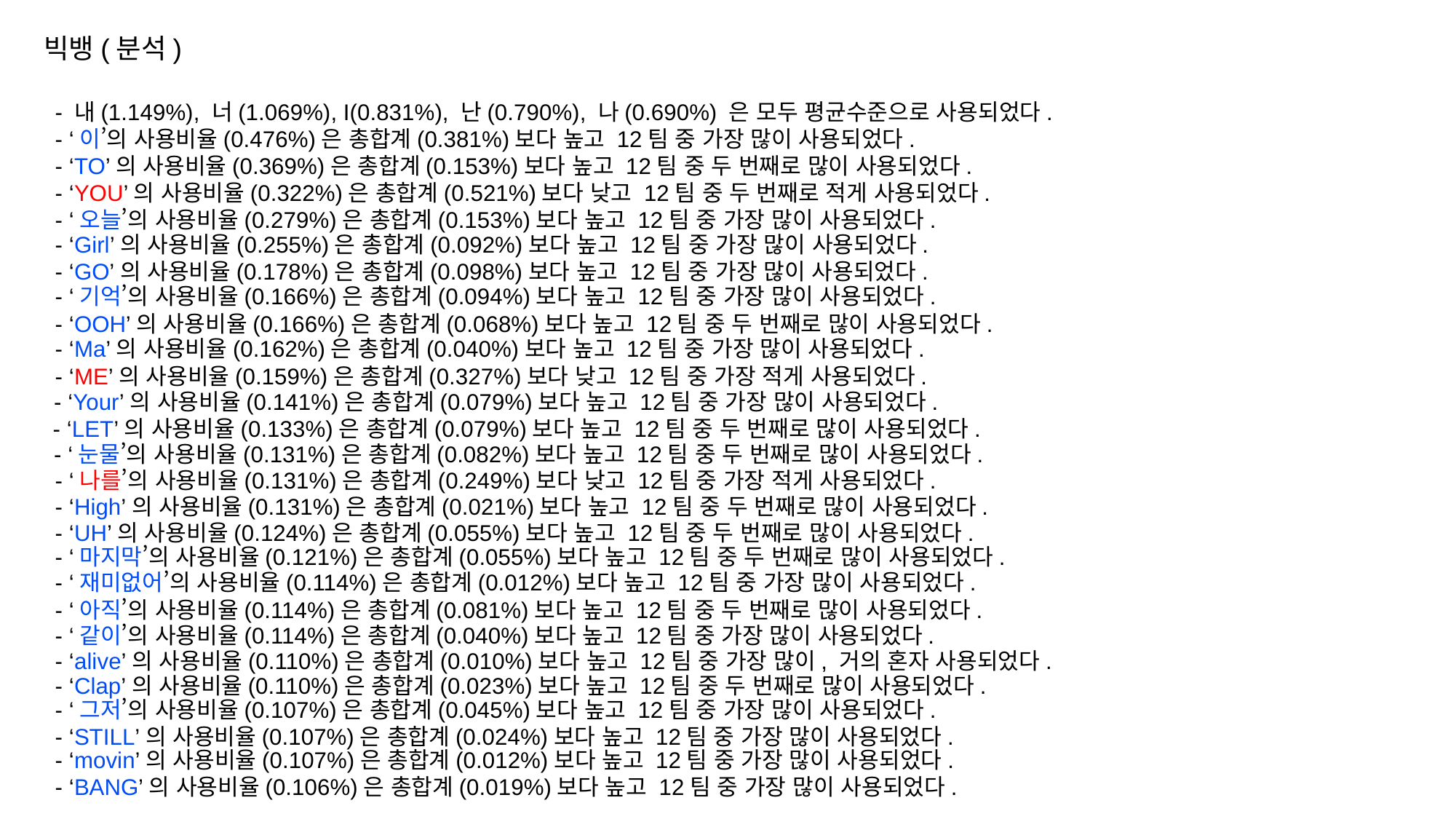

빅뱅(분석)
- 내(1.149%), 너(1.069%), I(0.831%), 난(0.790%), 나(0.690%) 은 모두 평균수준으로 사용되었다.
- ‘이’의 사용비율(0.476%)은 총합계(0.381%)보다 높고 12팀 중 가장 많이 사용되었다.
- ‘TO’의 사용비율(0.369%)은 총합계(0.153%)보다 높고 12팀 중 두 번째로 많이 사용되었다.
- ‘YOU’의 사용비율(0.322%)은 총합계(0.521%)보다 낮고 12팀 중 두 번째로 적게 사용되었다.
- ‘오늘’의 사용비율(0.279%)은 총합계(0.153%)보다 높고 12팀 중 가장 많이 사용되었다.
- ‘Girl’의 사용비율(0.255%)은 총합계(0.092%)보다 높고 12팀 중 가장 많이 사용되었다.
- ‘GO’의 사용비율(0.178%)은 총합계(0.098%)보다 높고 12팀 중 가장 많이 사용되었다.
- ‘기억’의 사용비율(0.166%)은 총합계(0.094%)보다 높고 12팀 중 가장 많이 사용되었다.
- ‘OOH’의 사용비율(0.166%)은 총합계(0.068%)보다 높고 12팀 중 두 번째로 많이 사용되었다.
- ‘Ma’의 사용비율(0.162%)은 총합계(0.040%)보다 높고 12팀 중 가장 많이 사용되었다.
- ‘ME’의 사용비율(0.159%)은 총합계(0.327%)보다 낮고 12팀 중 가장 적게 사용되었다.
- ‘Your’의 사용비율(0.141%)은 총합계(0.079%)보다 높고 12팀 중 가장 많이 사용되었다.
- ‘LET’의 사용비율(0.133%)은 총합계(0.079%)보다 높고 12팀 중 두 번째로 많이 사용되었다.
- ‘눈물’의 사용비율(0.131%)은 총합계(0.082%)보다 높고 12팀 중 두 번째로 많이 사용되었다.
- ‘나를’의 사용비율(0.131%)은 총합계(0.249%)보다 낮고 12팀 중 가장 적게 사용되었다.
- ‘High’의 사용비율(0.131%)은 총합계(0.021%)보다 높고 12팀 중 두 번째로 많이 사용되었다.
- ‘UH’의 사용비율(0.124%)은 총합계(0.055%)보다 높고 12팀 중 두 번째로 많이 사용되었다.
- ‘마지막’의 사용비율(0.121%)은 총합계(0.055%)보다 높고 12팀 중 두 번째로 많이 사용되었다.
- ‘재미없어’의 사용비율(0.114%)은 총합계(0.012%)보다 높고 12팀 중 가장 많이 사용되었다.
- ‘아직’의 사용비율(0.114%)은 총합계(0.081%)보다 높고 12팀 중 두 번째로 많이 사용되었다.
- ‘같이’의 사용비율(0.114%)은 총합계(0.040%)보다 높고 12팀 중 가장 많이 사용되었다.
- ‘alive’의 사용비율(0.110%)은 총합계(0.010%)보다 높고 12팀 중 가장 많이, 거의 혼자 사용되었다.
- ‘Clap’의 사용비율(0.110%)은 총합계(0.023%)보다 높고 12팀 중 두 번째로 많이 사용되었다.
- ‘그저’의 사용비율(0.107%)은 총합계(0.045%)보다 높고 12팀 중 가장 많이 사용되었다.
- ‘STILL’의 사용비율(0.107%)은 총합계(0.024%)보다 높고 12팀 중 가장 많이 사용되었다.
- ‘movin’의 사용비율(0.107%)은 총합계(0.012%)보다 높고 12팀 중 가장 많이 사용되었다.
- ‘BANG’의 사용비율(0.106%)은 총합계(0.019%)보다 높고 12팀 중 가장 많이 사용되었다.